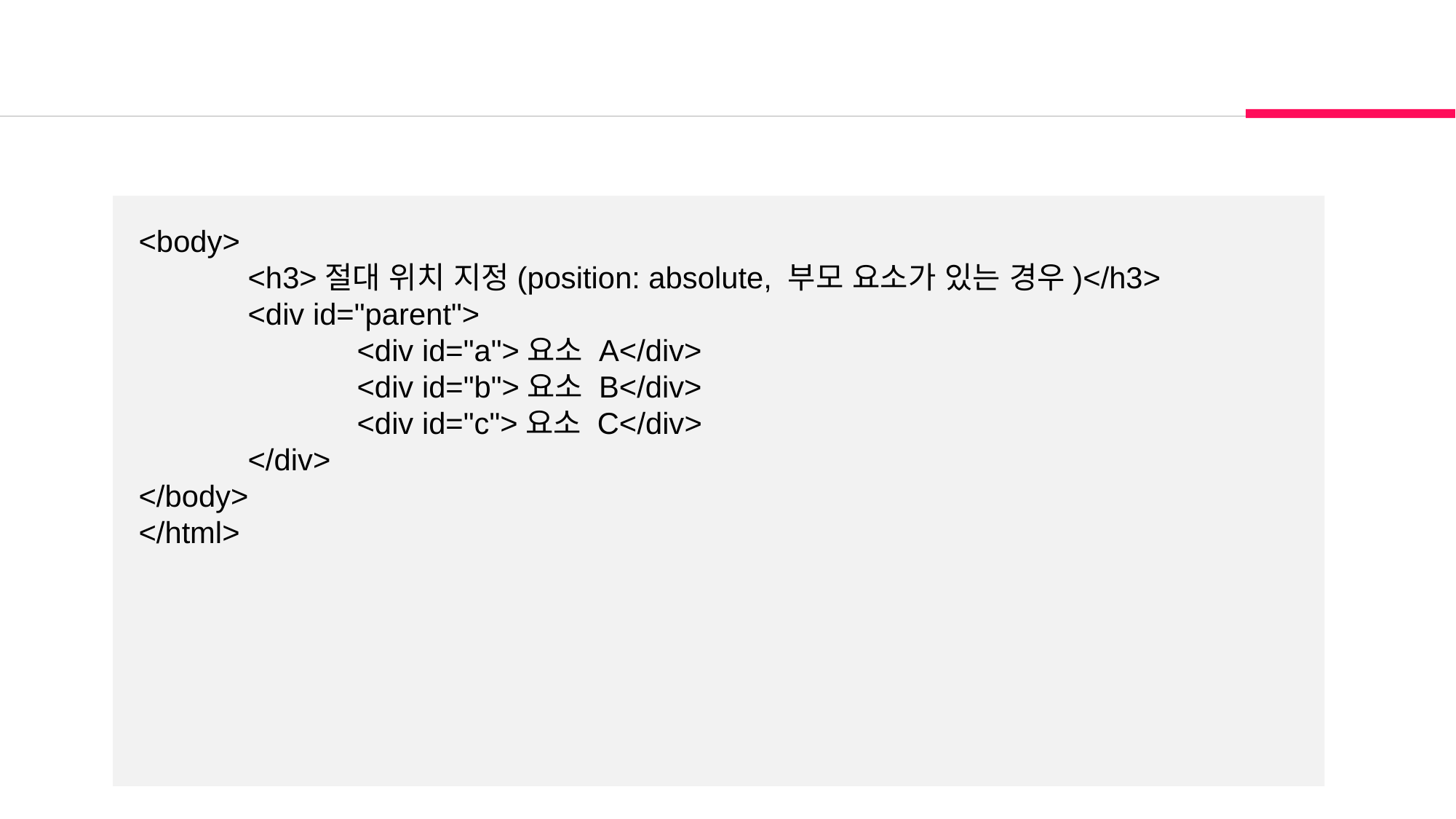

<body>
	<h3>절대 위치 지정(position: absolute, 부모 요소가 있는 경우)</h3>
	<div id="parent">
		<div id="a">요소 A</div>
		<div id="b">요소 B</div>
		<div id="c">요소 C</div>
	</div>
</body>
</html>